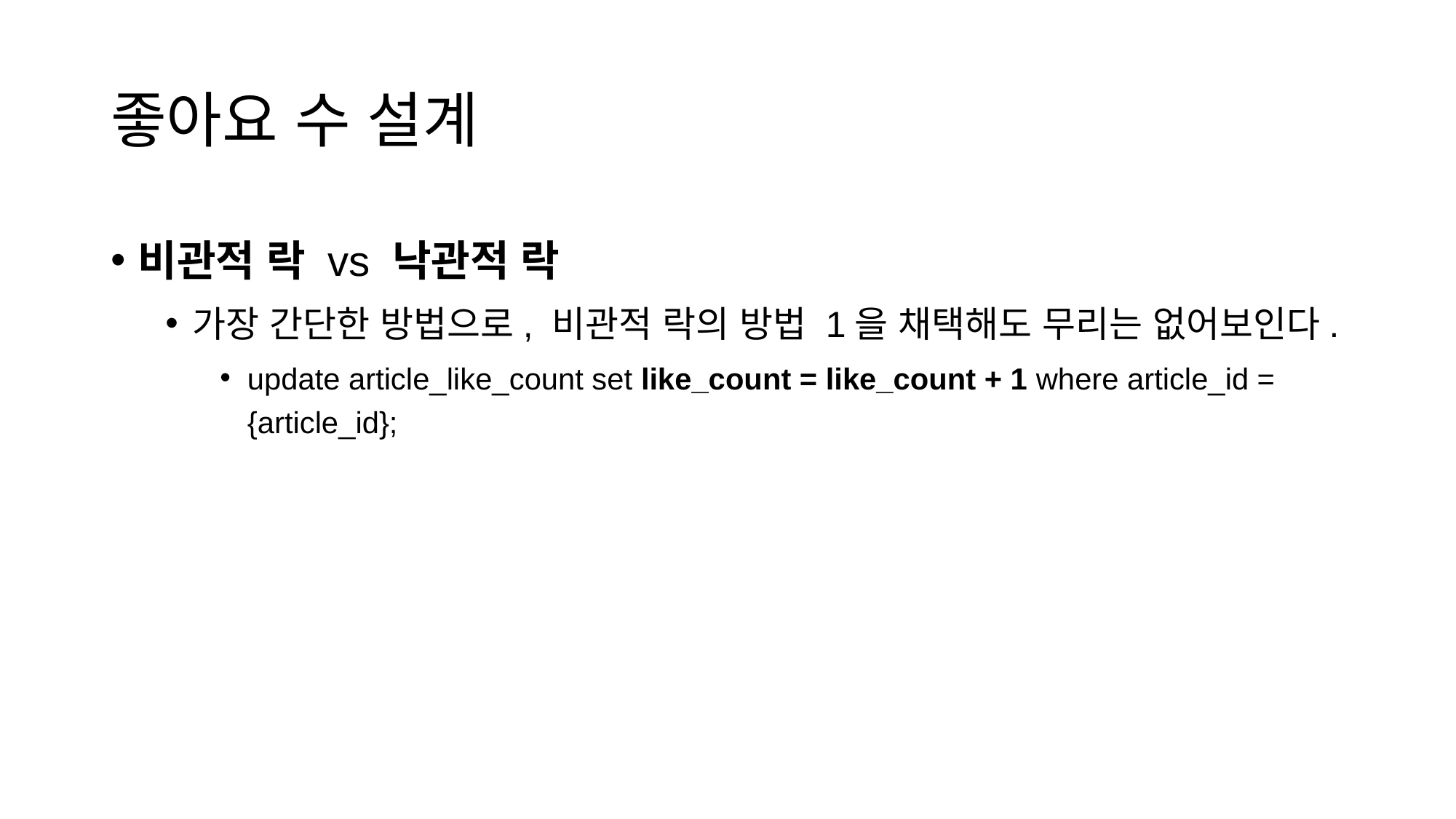

# 좋아요 수 설계
비관적 락 vs 낙관적 락
가장 간단한 방법으로, 비관적 락의 방법 1을 채택해도 무리는 없어보인다.
update article_like_count set like_count = like_count + 1 where article_id = {article_id};